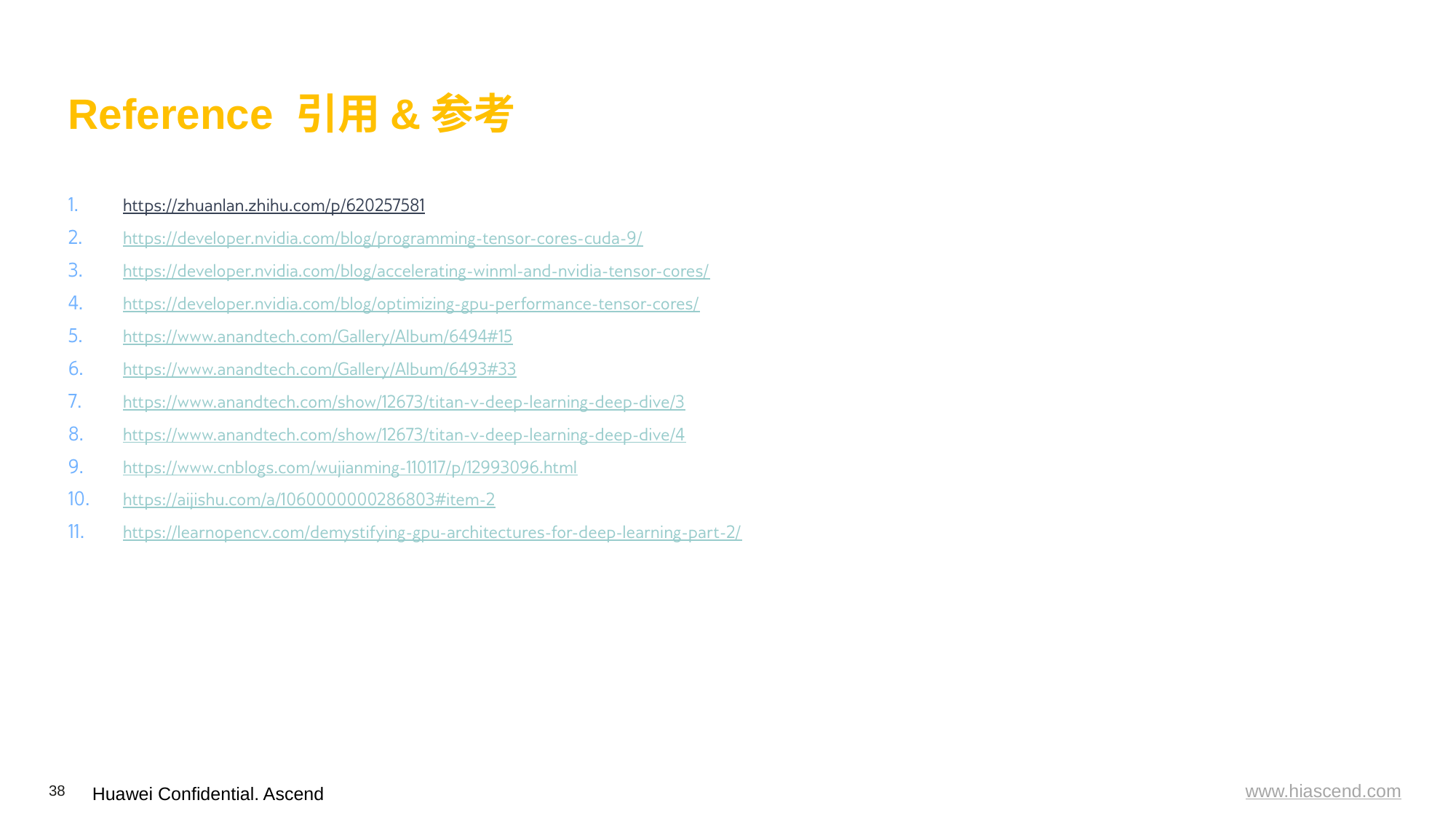

# Reference 引用&参考
https://zhuanlan.zhihu.com/p/620257581
https://developer.nvidia.com/blog/programming-tensor-cores-cuda-9/
https://developer.nvidia.com/blog/accelerating-winml-and-nvidia-tensor-cores/
https://developer.nvidia.com/blog/optimizing-gpu-performance-tensor-cores/
https://www.anandtech.com/Gallery/Album/6494#15
https://www.anandtech.com/Gallery/Album/6493#33
https://www.anandtech.com/show/12673/titan-v-deep-learning-deep-dive/3
https://www.anandtech.com/show/12673/titan-v-deep-learning-deep-dive/4
https://www.cnblogs.com/wujianming-110117/p/12993096.html
https://aijishu.com/a/1060000000286803#item-2
https://learnopencv.com/demystifying-gpu-architectures-for-deep-learning-part-2/